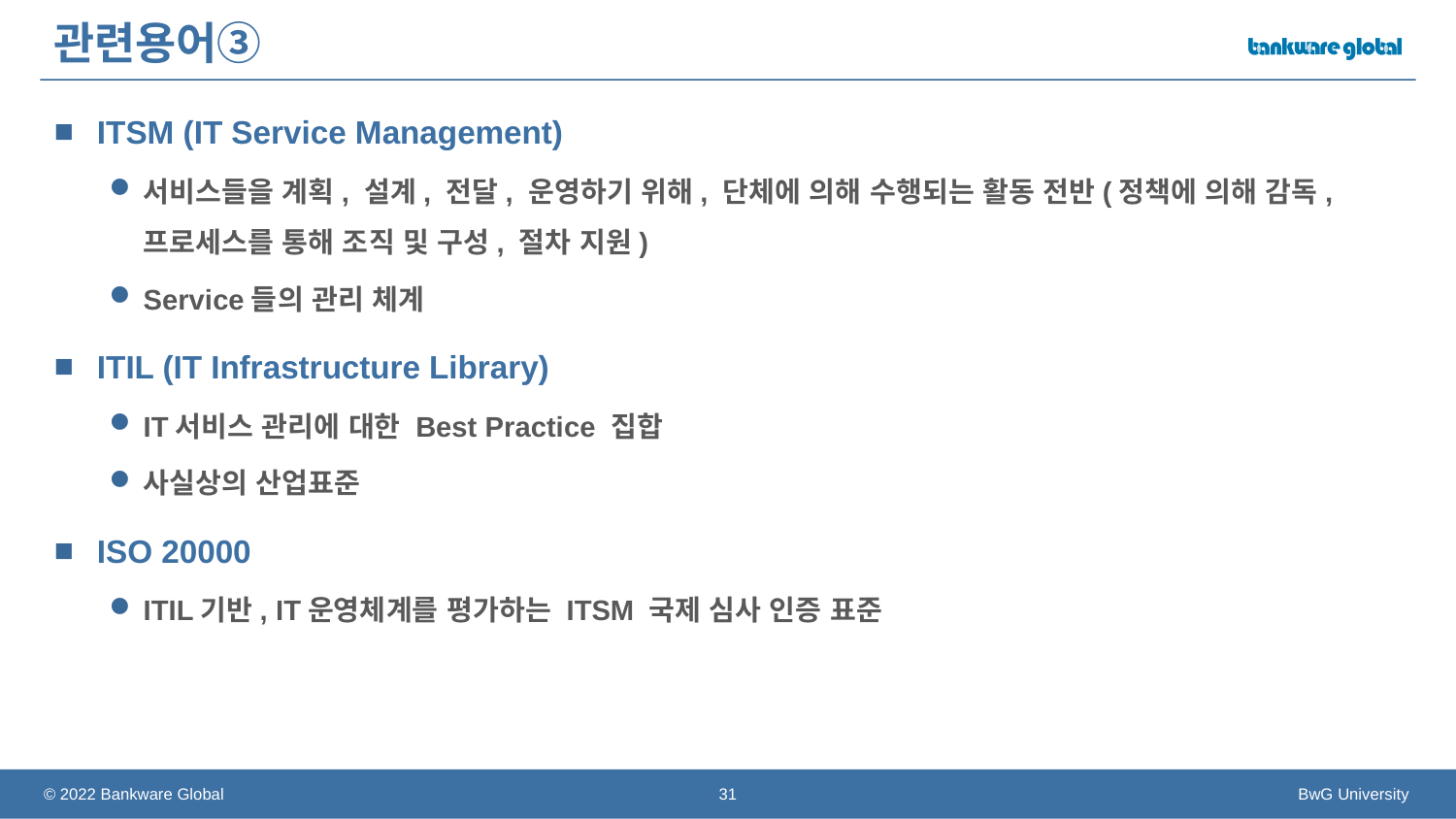

# 관련용어③
ITSM (IT Service Management)
서비스들을 계획, 설계, 전달, 운영하기 위해, 단체에 의해 수행되는 활동 전반(정책에 의해 감독, 프로세스를 통해 조직 및 구성, 절차 지원)
Service들의 관리 체계
ITIL (IT Infrastructure Library)
IT서비스 관리에 대한 Best Practice 집합
사실상의 산업표준
ISO 20000
ITIL기반, IT운영체계를 평가하는 ITSM 국제 심사 인증 표준
31